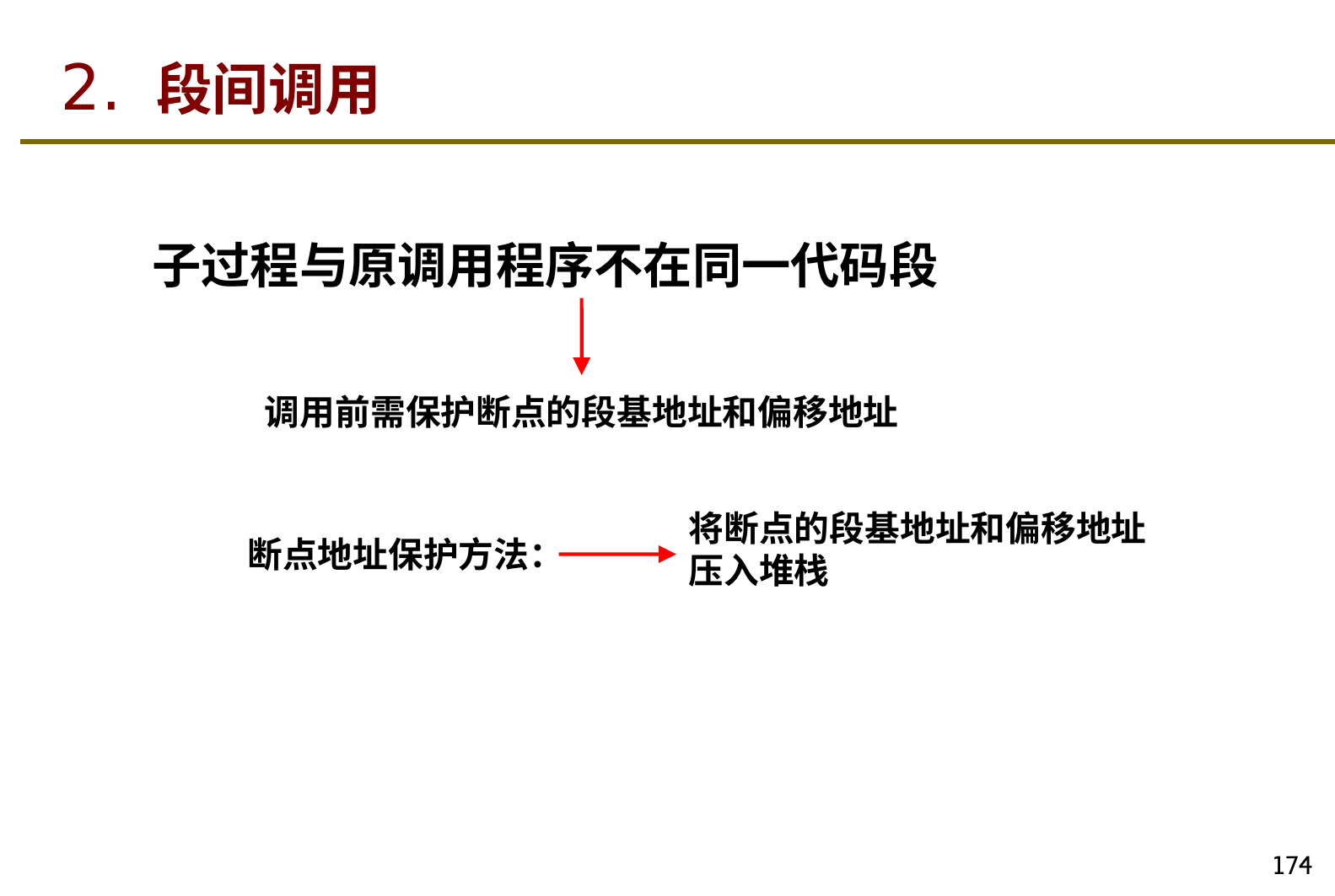

# 2. 段间调用
子过程与原调用程序不在同一代码段

调用前需保护断点的段基地址和偏移地址
将断点的段基地址和偏移地址压入堆栈
断点地址保护方法：

174